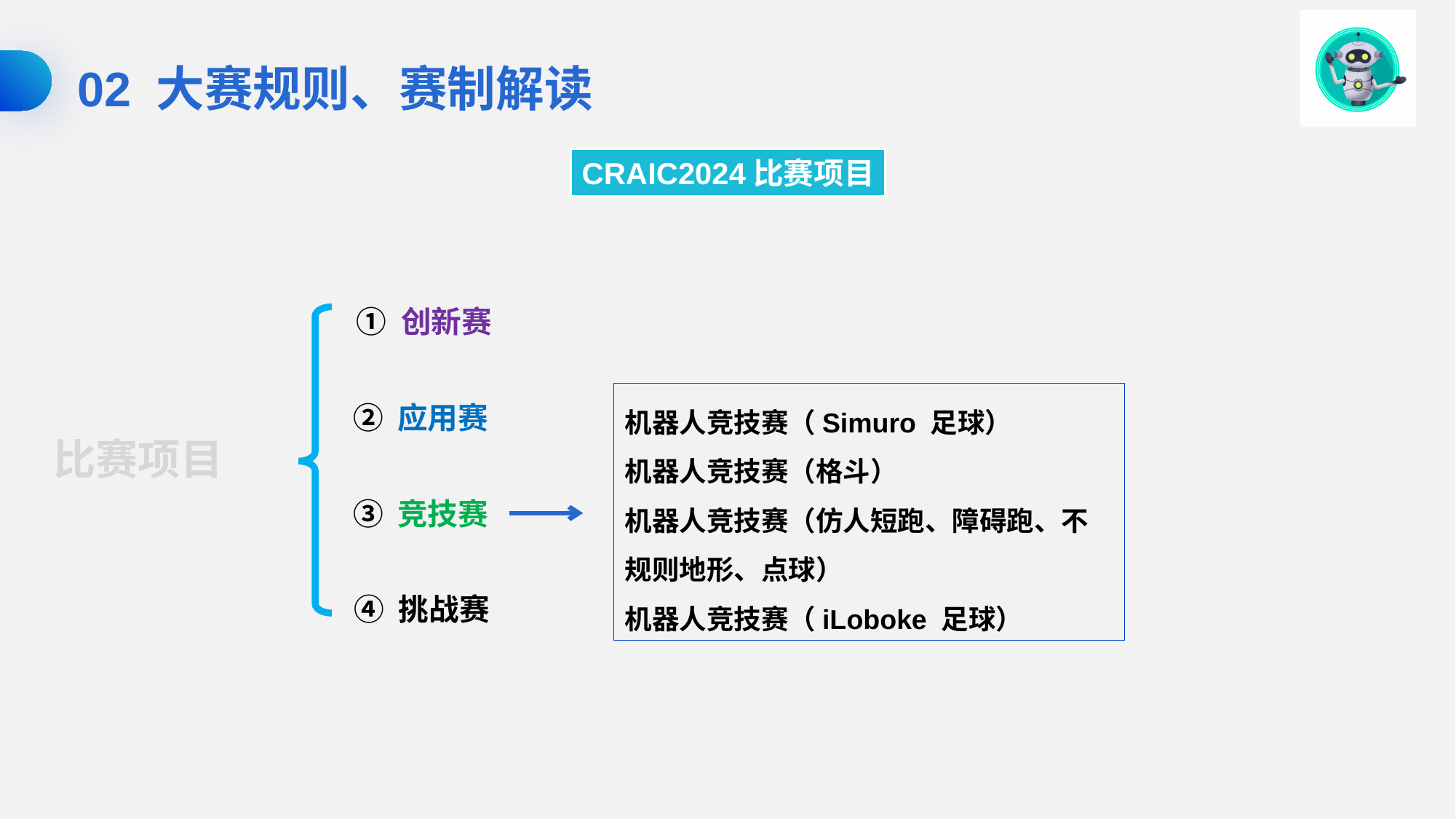

02 大赛规则、赛制解读

CRAIC2024比赛项目
① 创新赛

机器人竞技赛（Simuro 足球）
机器人竞技赛（格斗）
机器人竞技赛（仿人短跑、障碍跑、不规则地形、点球）
机器人竞技赛（iLoboke 足球）
② 应用赛
比赛项目
③ 竞技赛
④ 挑战赛